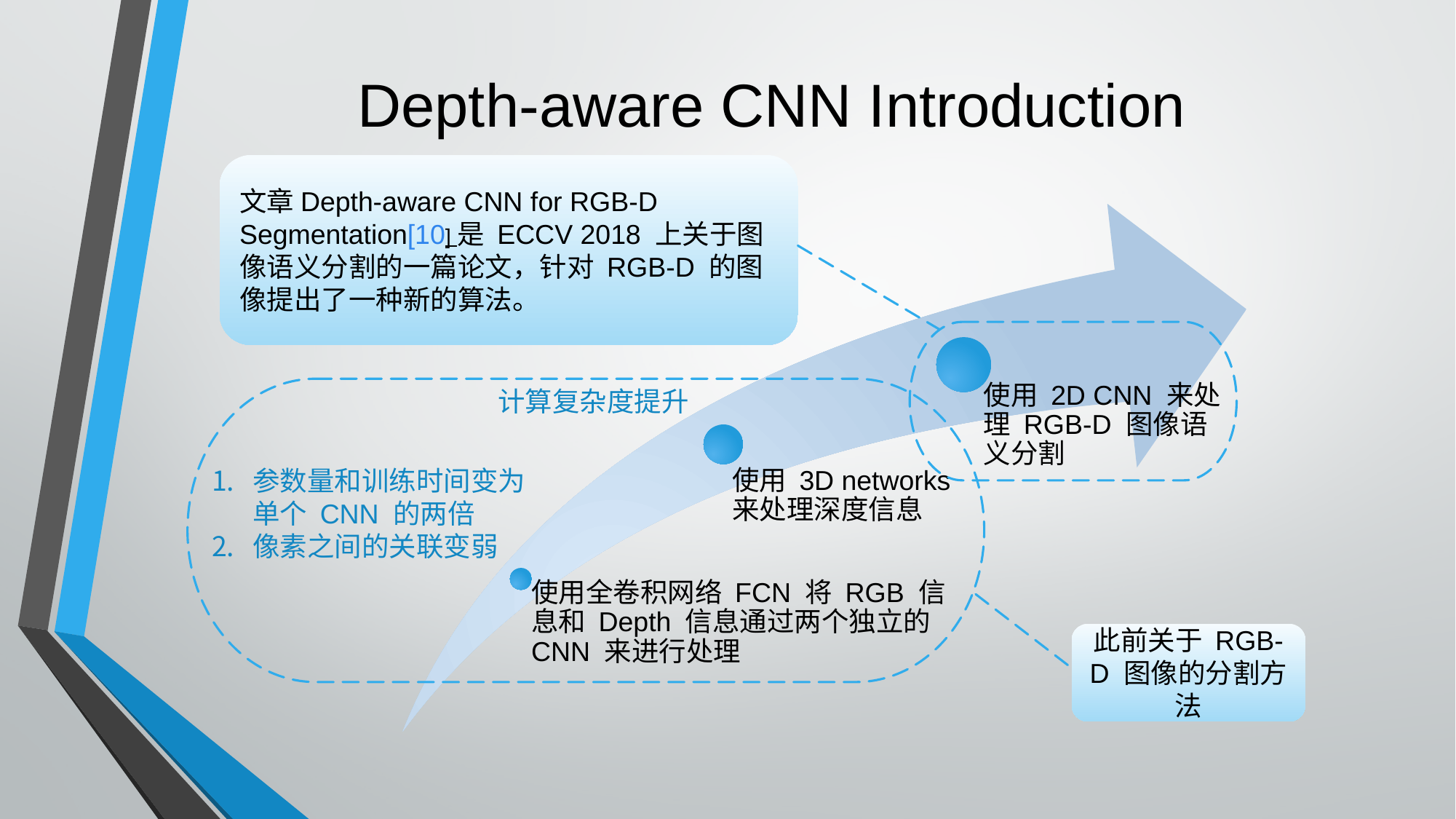

# Depth-aware CNN Introduction
文章Depth-aware CNN for RGB-D Segmentation[10] 是 ECCV 2018 上关于图像语义分割的一篇论文，针对 RGB-D 的图像提出了一种新的算法。
使用全卷积网络 FCN 将 RGB 信息和 Depth 信息通过两个独立的 CNN 来进行处理
使用 3D networks 来处理深度信息
使用 2D CNN 来处理 RGB-D 图像语义分割

计算复杂度提升
参数量和训练时间变为单个 CNN 的两倍
像素之间的关联变弱
此前关于 RGB-D 图像的分割方法